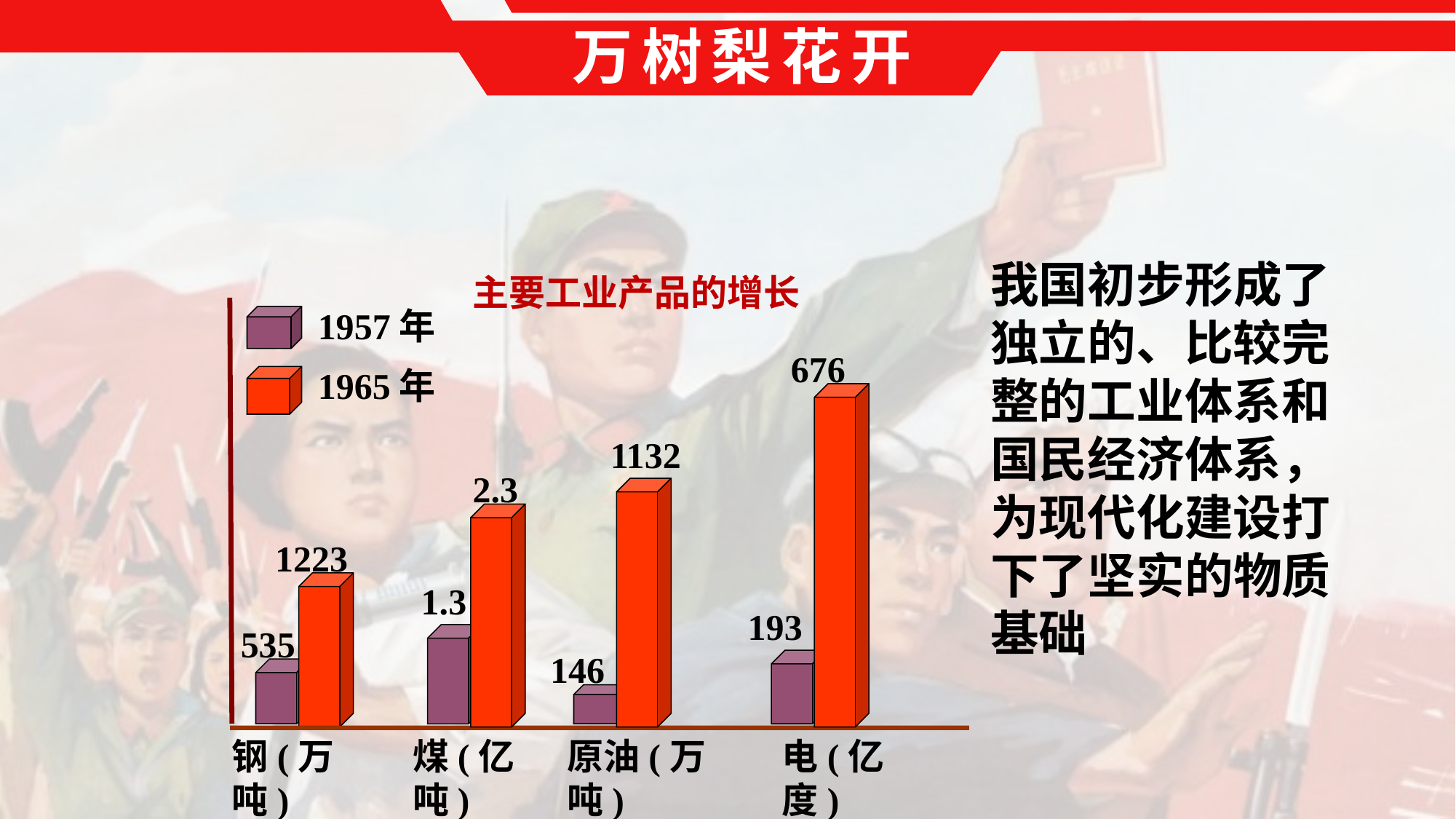

万树梨花开
我国初步形成了独立的、比较完整的工业体系和国民经济体系，为现代化建设打下了坚实的物质基础
主要工业产品的增长

1957年

676
1965年

1132
2.3

1223

1.3
193
535

146

钢(万吨)

煤(亿吨)
原油(万吨)
电(亿度)